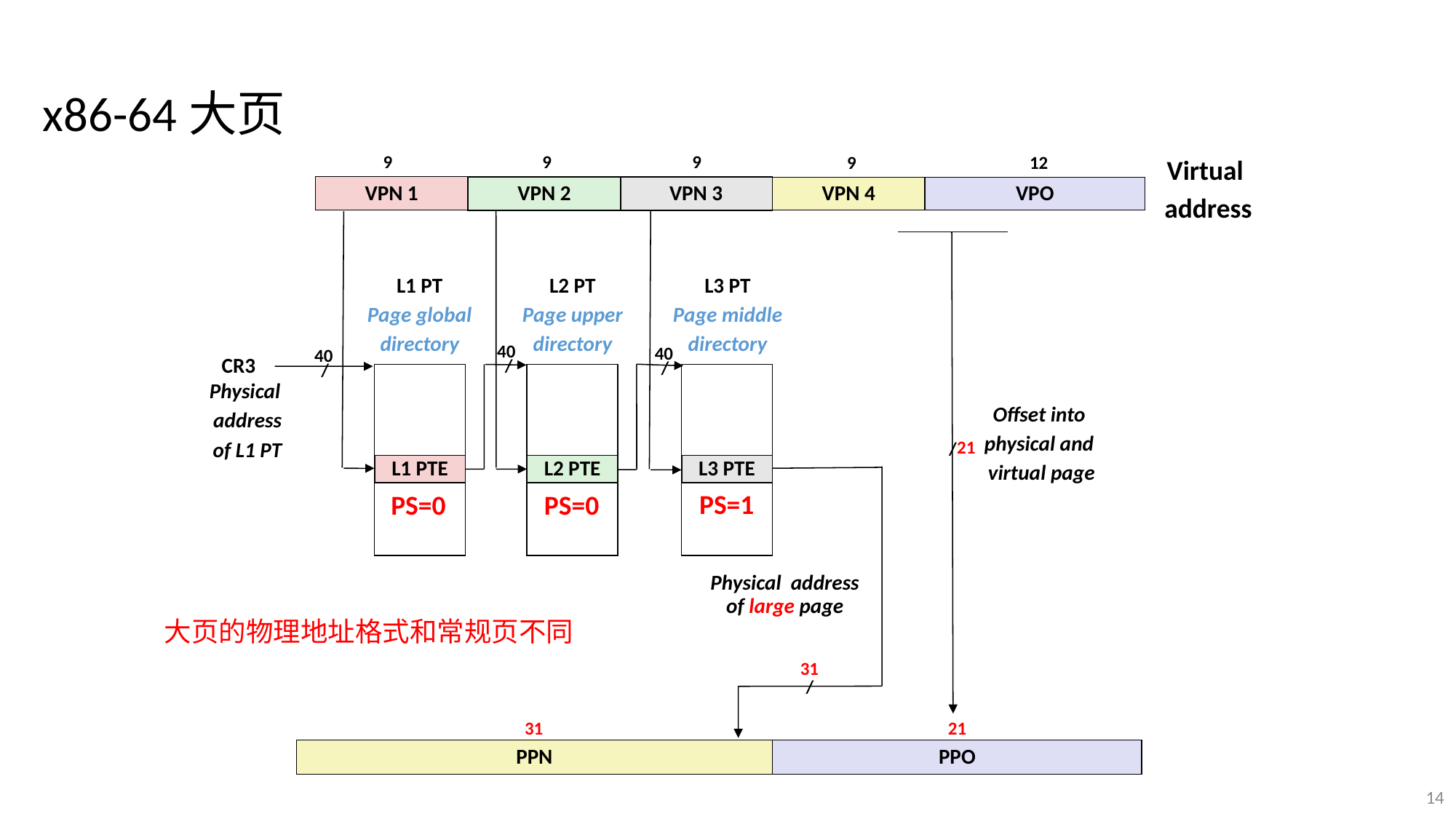

x86-64大页
9
9
9
9
12
Virtual
address
VPN 1
VPN 2
VPN 3
VPN 4
VPO

L1 PT
Page global
directory
L2 PT
Page upper
directory
L3 PT
Page middle
directory
40
40
40
/
CR3
/
/

Physical
address
of L1 PT
Offset into
physical and
virtual page
/
21
L1 PTE
L2 PTE
L3 PTE

PS=1
PS=0
PS=0
Physical  address of large page
大页的物理地址格式和常规页不同
31
/

31
21
PPN
PPO
14